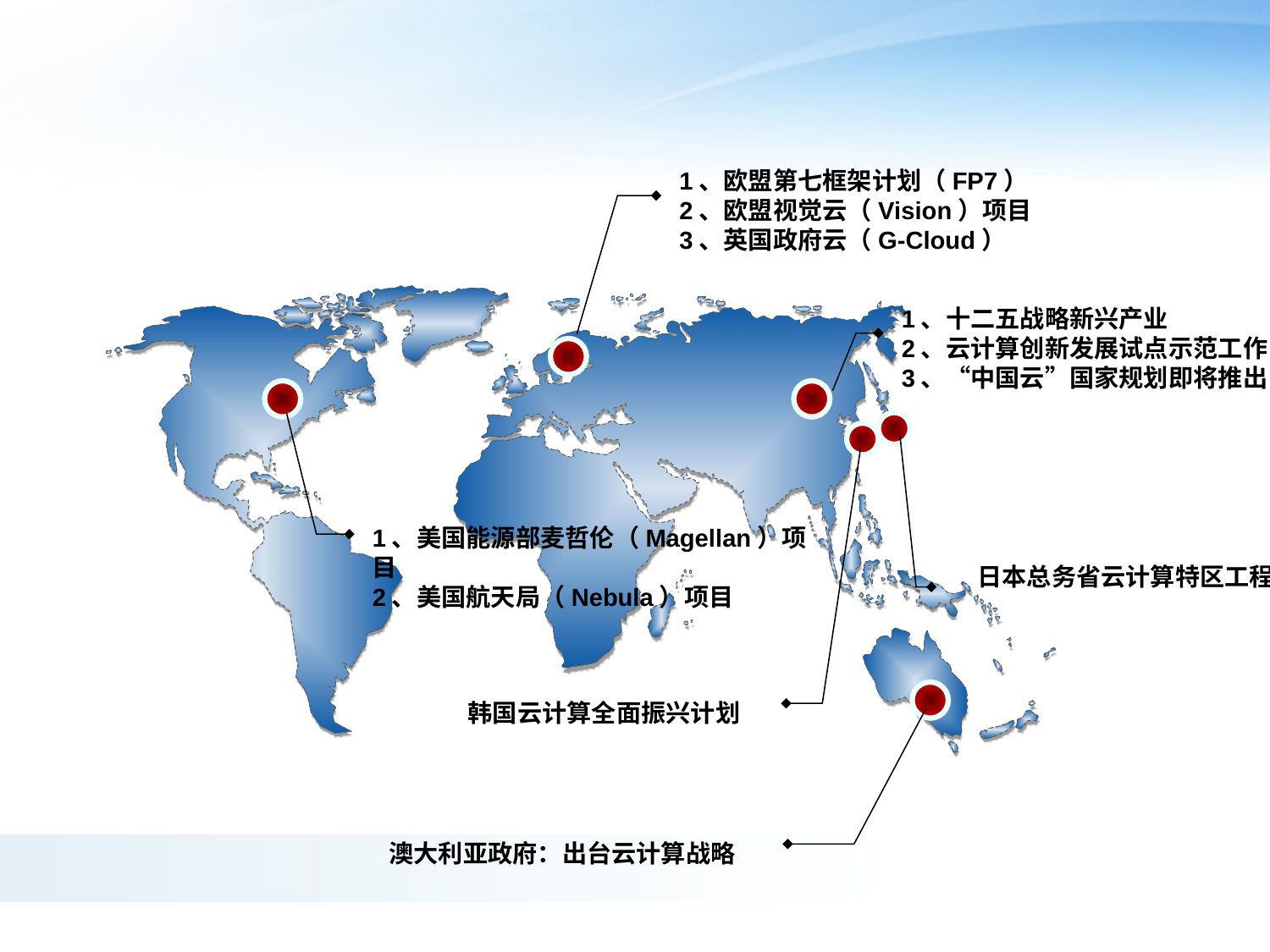

1、欧盟第七框架计划（FP7）
2、欧盟视觉云（Vision）项目
3、英国政府云（G-Cloud）

1、十二五战略新兴产业
2、云计算创新发展试点示范工作
3、“中国云”国家规划即将推出

1、美国能源部麦哲伦（Magellan）项目
2、美国航天局（Nebula）项目

   日本总务省云计算特区工程

            韩国云计算全面振兴计划
            澳大利亚政府：出台云计算战略